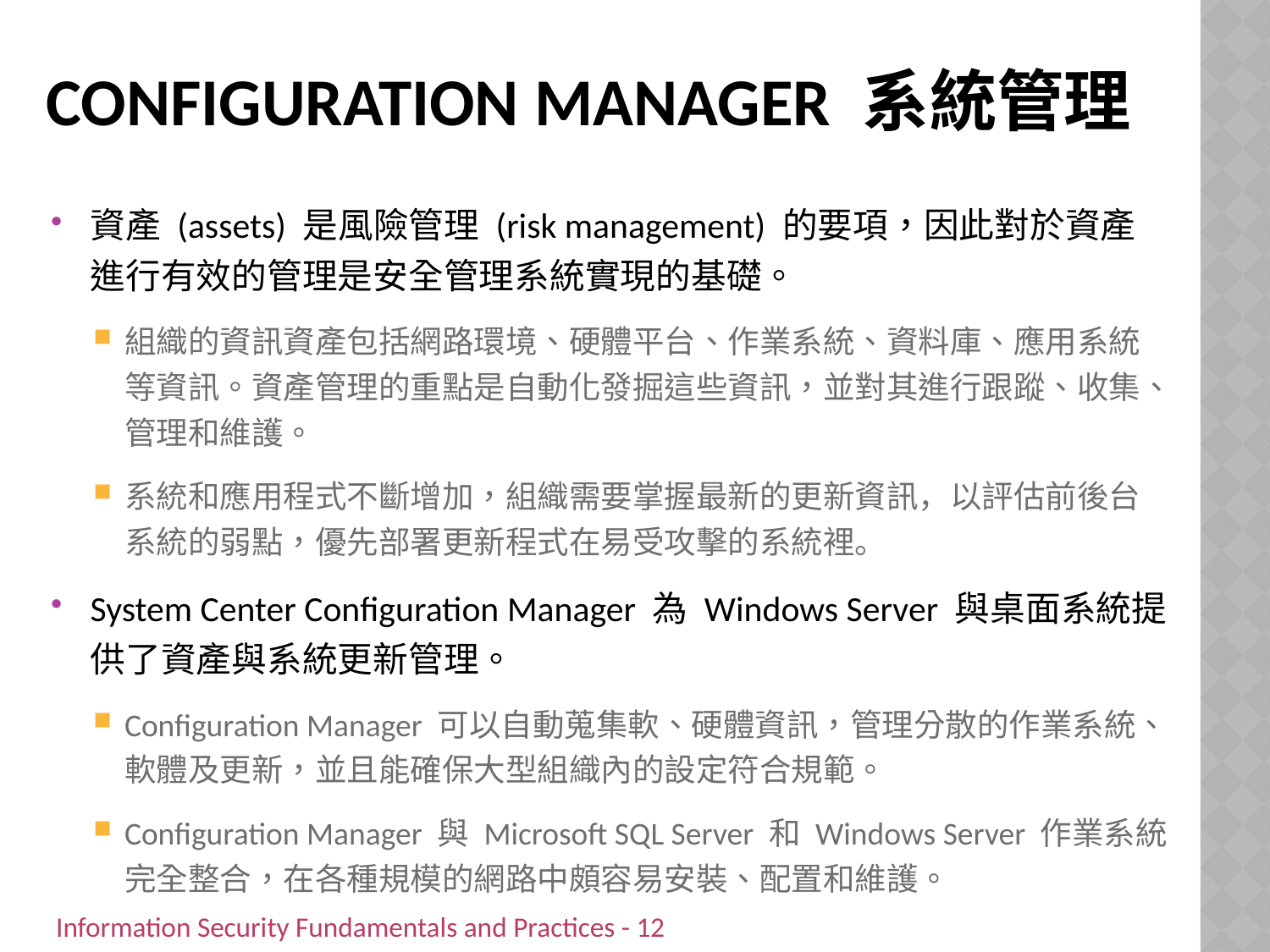

# Configuration Manager 系統管理
資產 (assets) 是風險管理 (risk management) 的要項，因此對於資產進行有效的管理是安全管理系統實現的基礎。
組織的資訊資產包括網路環境、硬體平台、作業系統、資料庫、應用系統等資訊。資產管理的重點是自動化發掘這些資訊，並對其進行跟蹤、收集、管理和維護。
系統和應用程式不斷增加，組織需要掌握最新的更新資訊，以評估前後台系統的弱點，優先部署更新程式在易受攻擊的系統裡。
System Center Configuration Manager 為 Windows Server 與桌面系統提供了資產與系統更新管理。
Configuration Manager 可以自動蒐集軟、硬體資訊，管理分散的作業系統、軟體及更新，並且能確保大型組織內的設定符合規範。
Configuration Manager 與 Microsoft SQL Server 和 Windows Server 作業系統完全整合，在各種規模的網路中頗容易安裝、配置和維護。